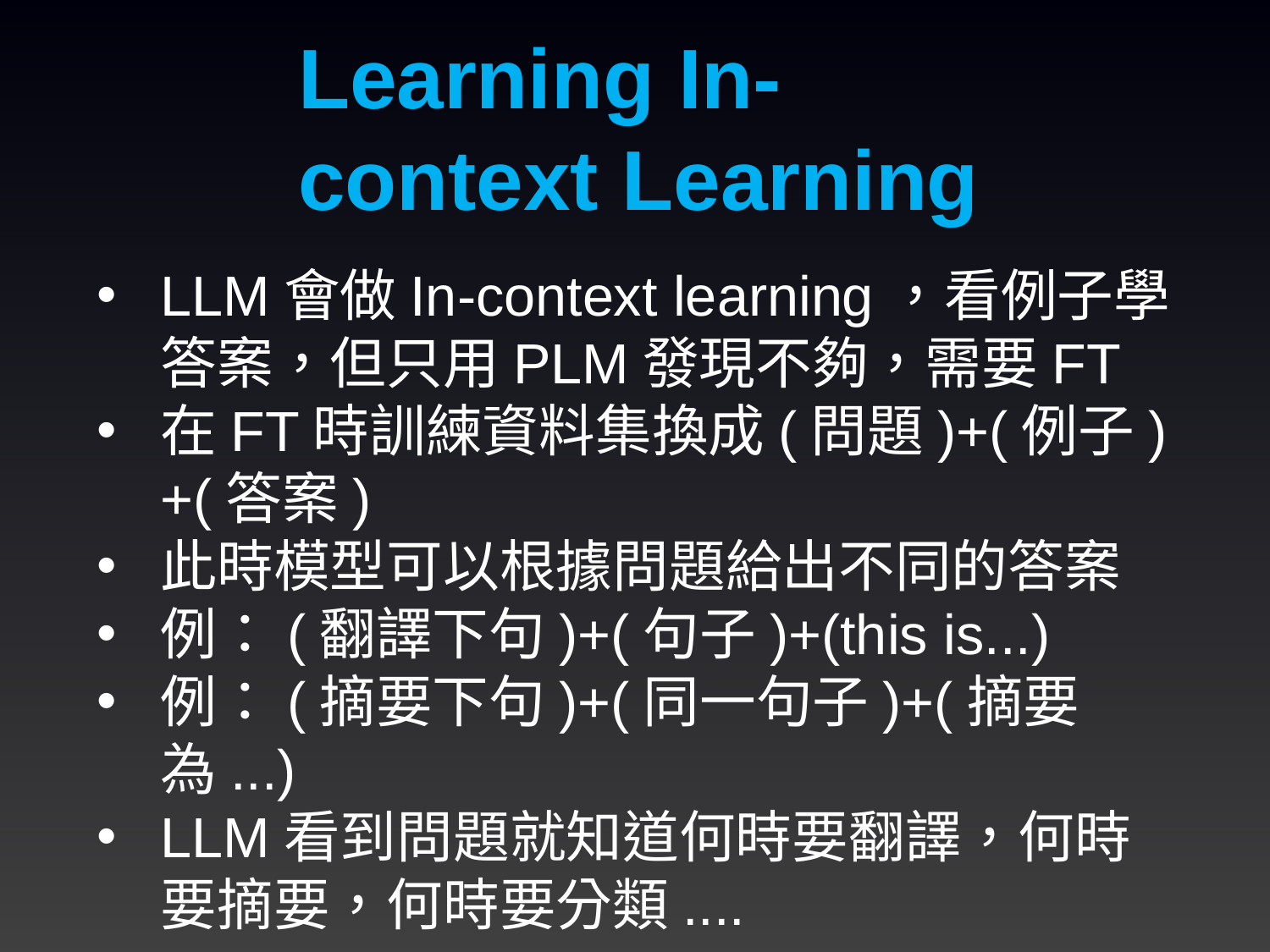

Learning In-context Learning
LLM會做In-context learning，看例子學答案，但只用PLM發現不夠，需要FT
在FT時訓練資料集換成(問題)+(例子)+(答案)
此時模型可以根據問題給出不同的答案
例：(翻譯下句)+(句子)+(this is...)
例：(摘要下句)+(同一句子)+(摘要為...)
LLM看到問題就知道何時要翻譯，何時要摘要，何時要分類....

12/3/2024
2